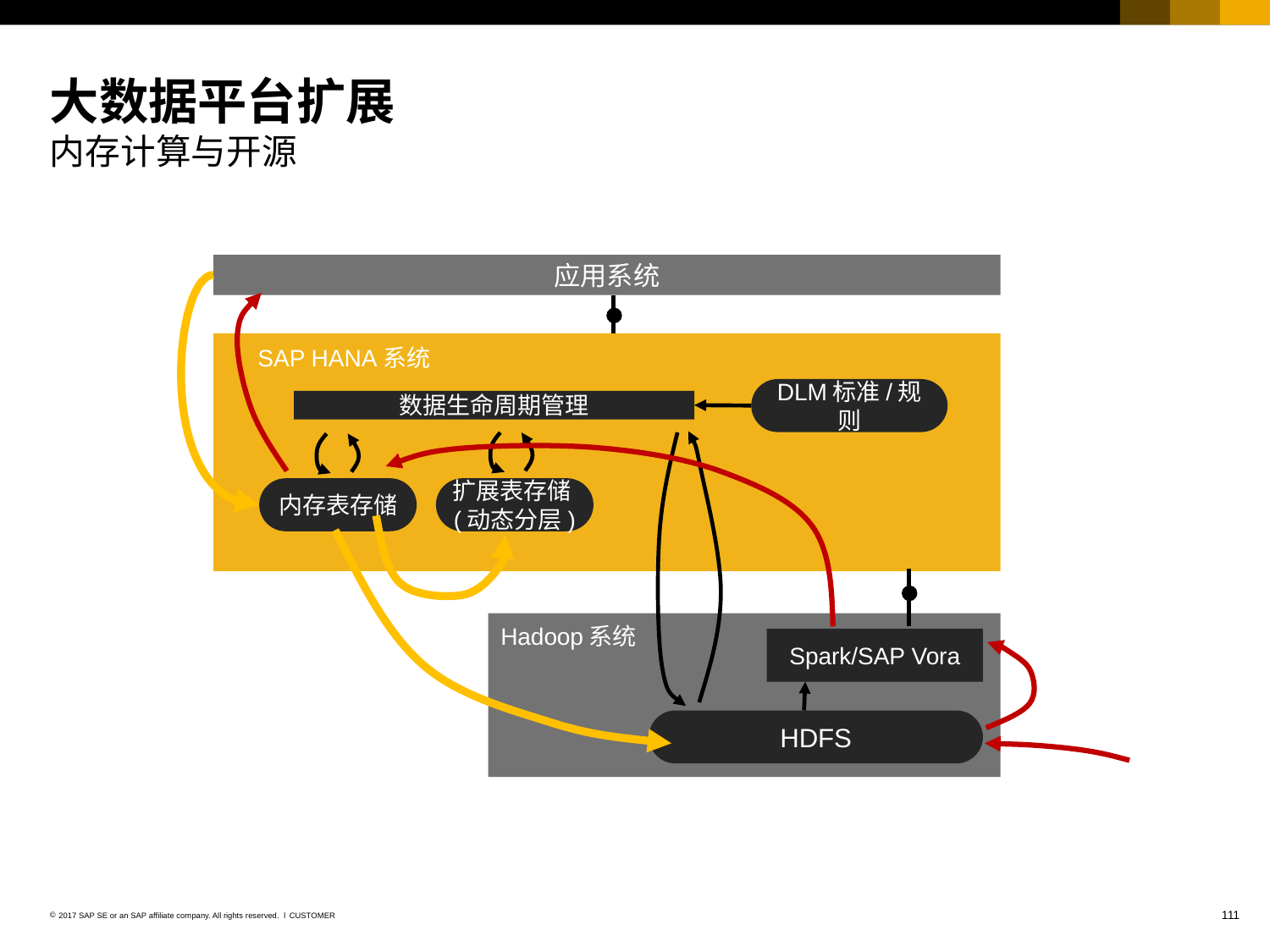

# 大数据平台扩展 内存计算与开源
应用系统

R

SAP HANA系统
DLM标准/规则
数据生命周期管理

内存表存储
扩展表存储(动态分层)

R

Hadoop系统
Spark/SAP Vora

HDFS

数据源